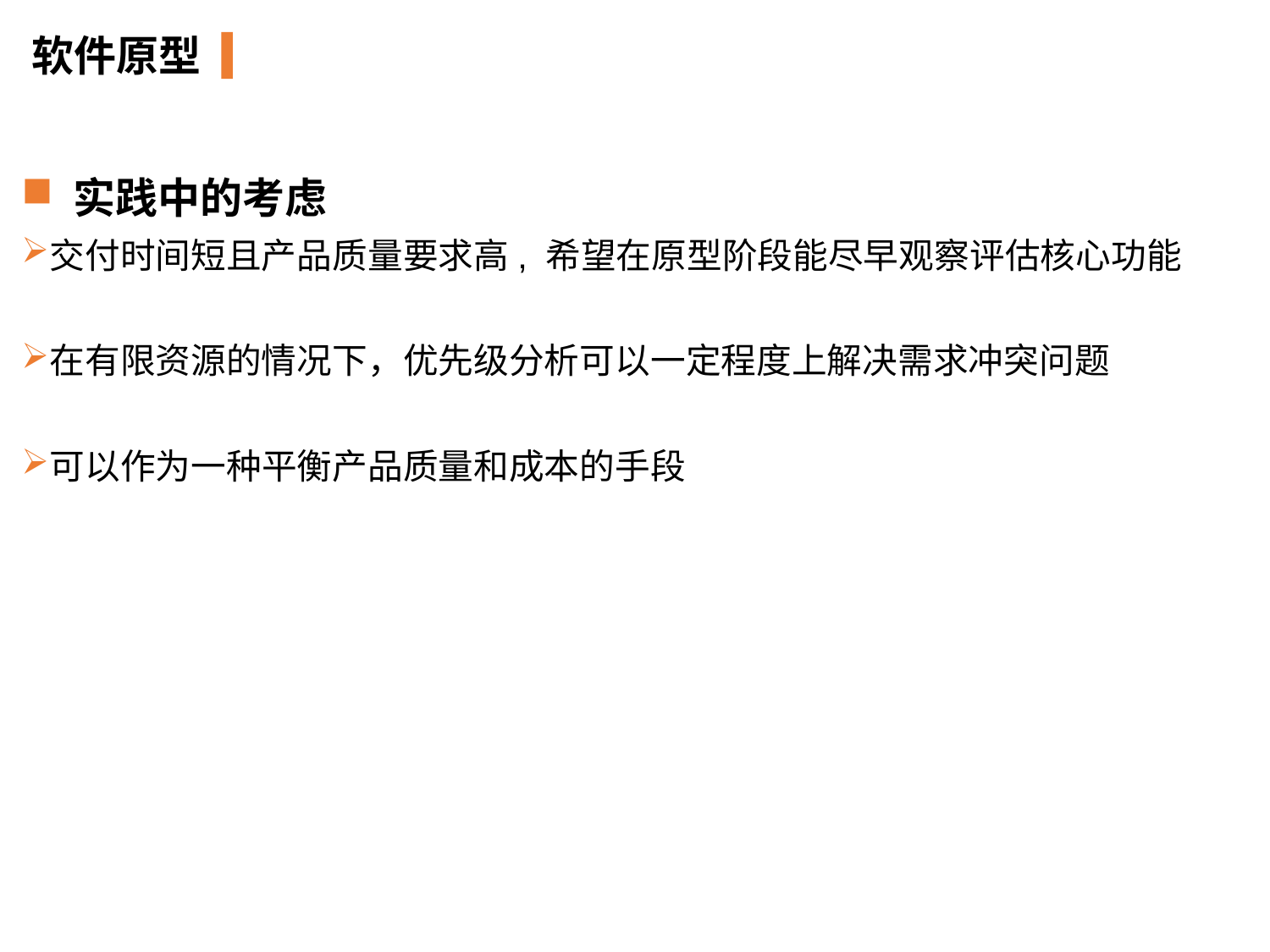

软件原型

 实践中的考虑
交付时间短且产品质量要求高, 希望在原型阶段能尽早观察评估核心功能

在有限资源的情况下，优先级分析可以一定程度上解决需求冲突问题

可以作为一种平衡产品质量和成本的手段